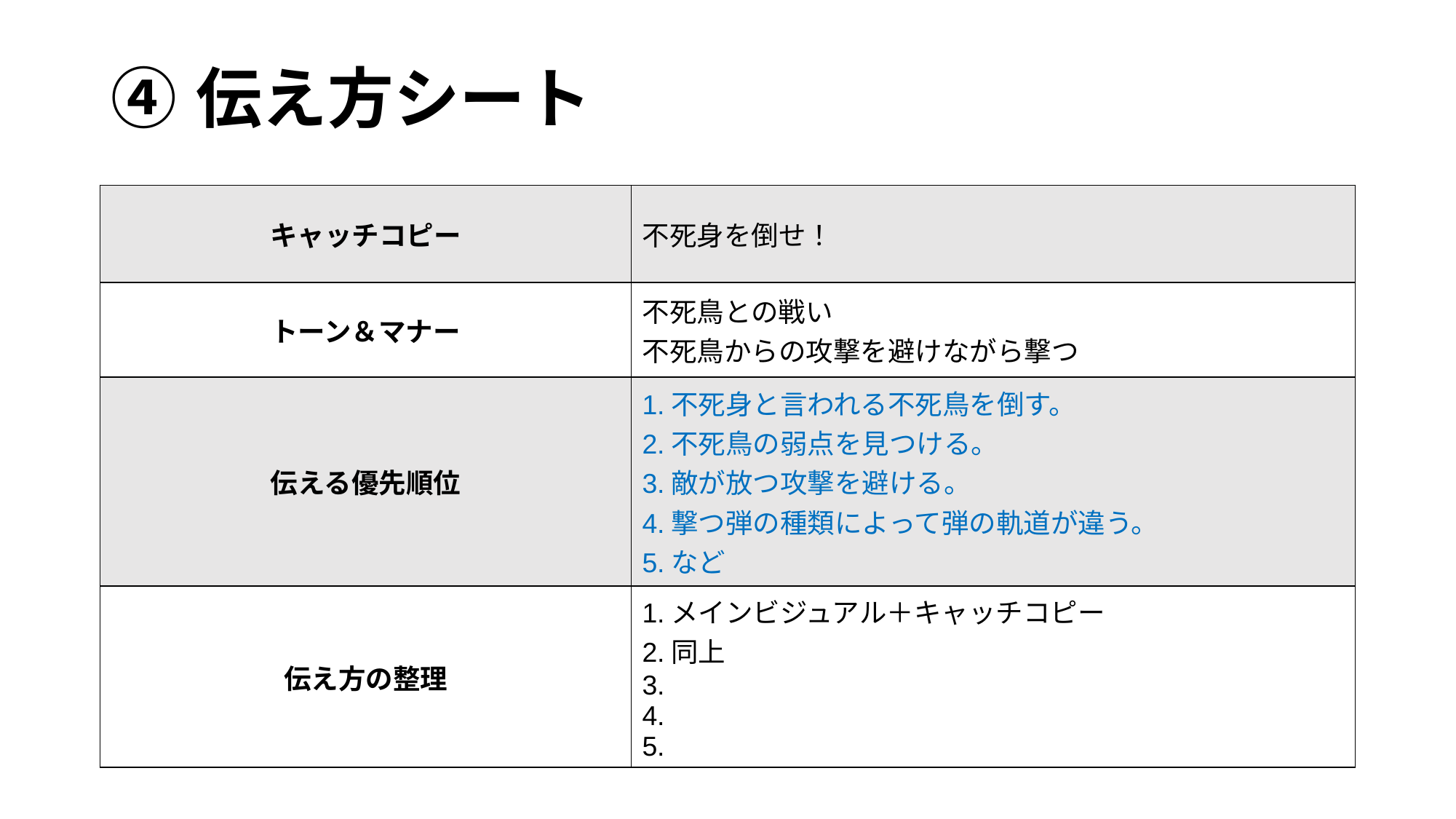

④伝え方シート
| キャッチコピー | 不死身を倒せ！ |
| --- | --- |
| トーン＆マナー | 不死鳥との戦い 不死鳥からの攻撃を避けながら撃つ |
| 伝える優先順位 | 1.不死身と言われる不死鳥を倒す。 2.不死鳥の弱点を見つける。 3.敵が放つ攻撃を避ける。 4.撃つ弾の種類によって弾の軌道が違う。 5.など |
| 伝え方の整理 | 1.メインビジュアル＋キャッチコピー 2.同上 3. 4. 5. |